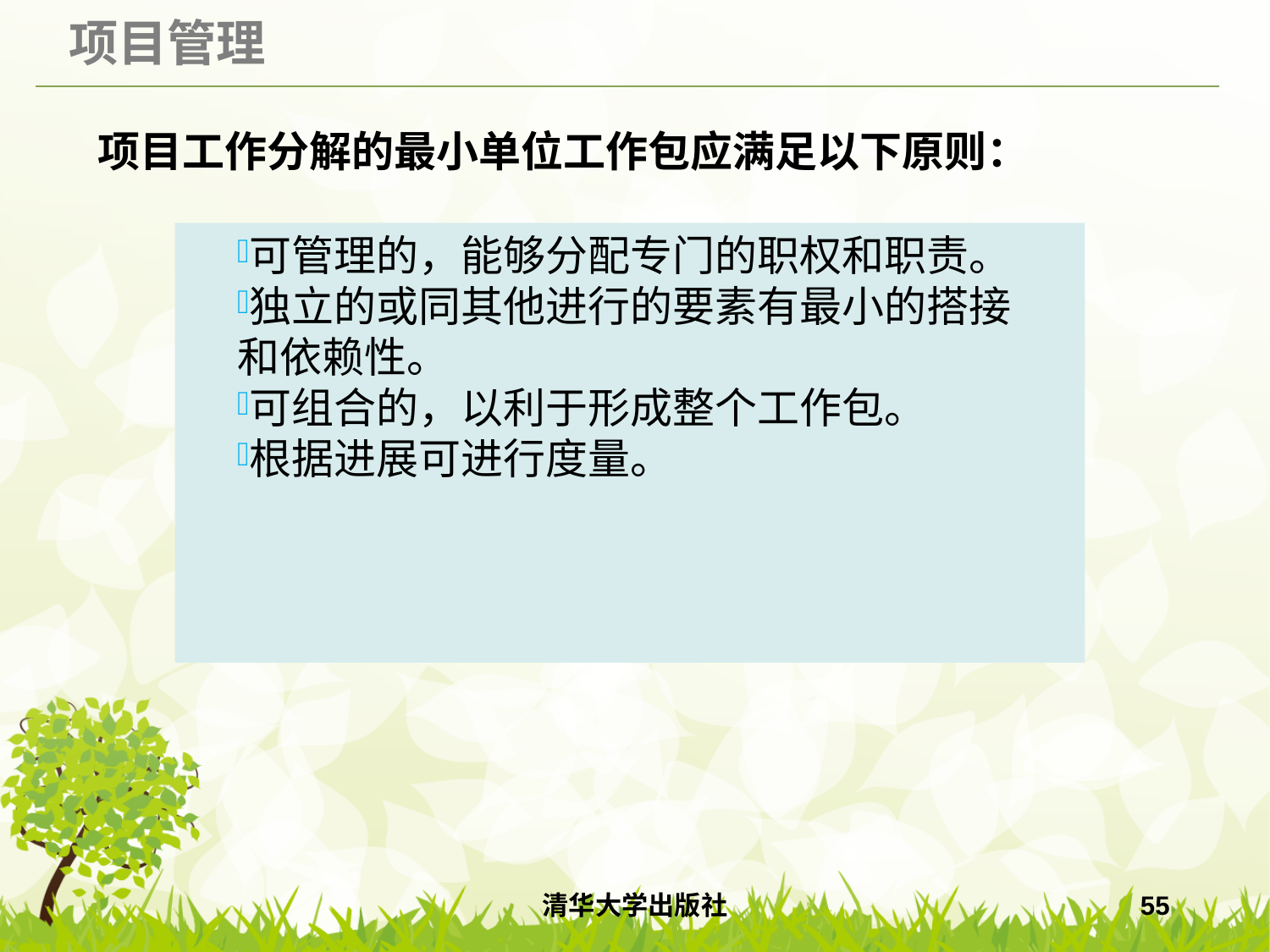

# 项目工作分解的最小单位工作包应满足以下原则：
可管理的，能够分配专门的职权和职责。
独立的或同其他进行的要素有最小的搭接  和依赖性。
可组合的，以利于形成整个工作包。
根据进展可进行度量。

清华大学出版社
55